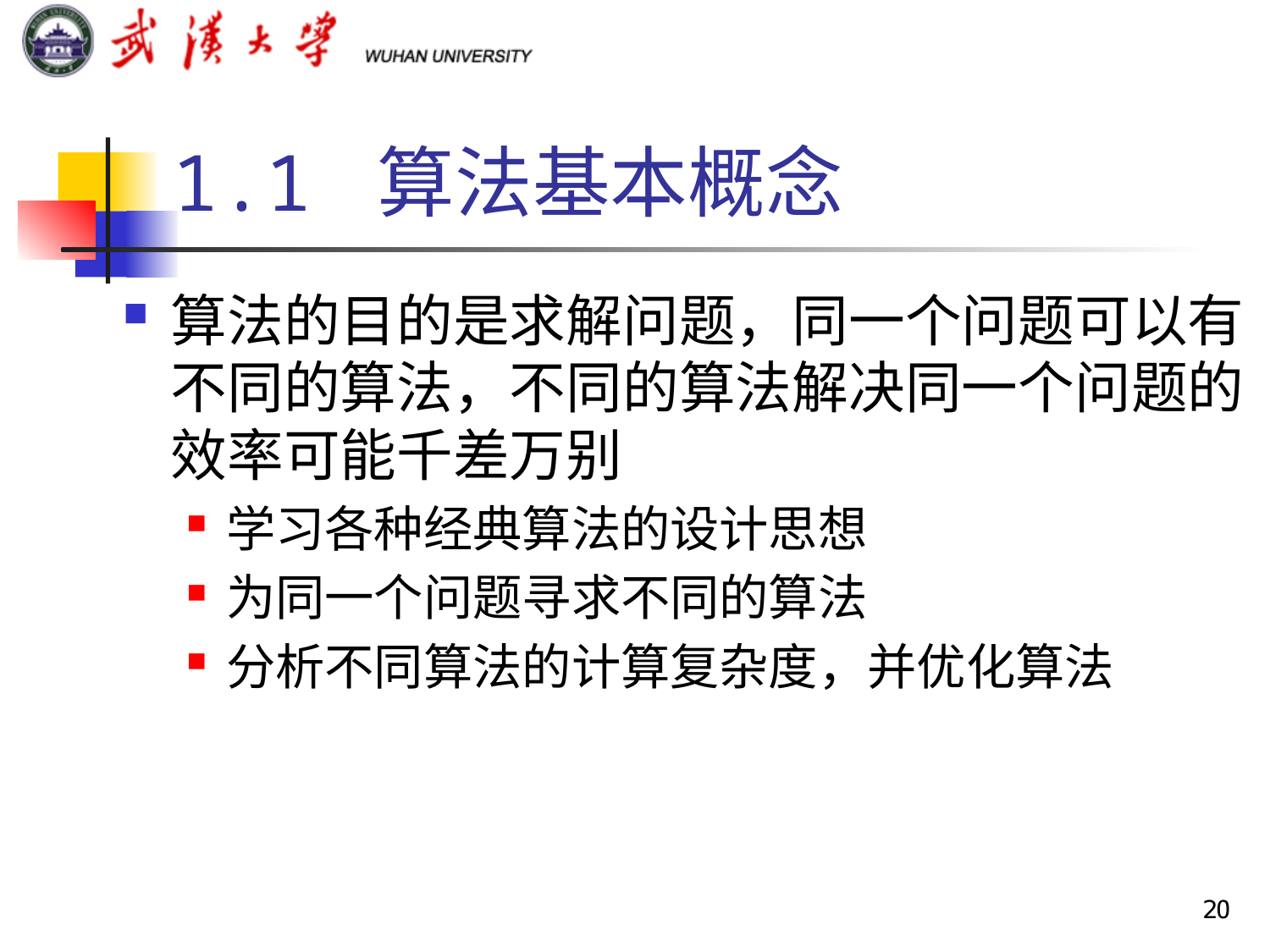

# 1.1 算法基本概念
算法的目的是求解问题，同一个问题可以有不同的算法，不同的算法解决同一个问题的效率可能千差万别
学习各种经典算法的设计思想
为同一个问题寻求不同的算法
分析不同算法的计算复杂度，并优化算法
20